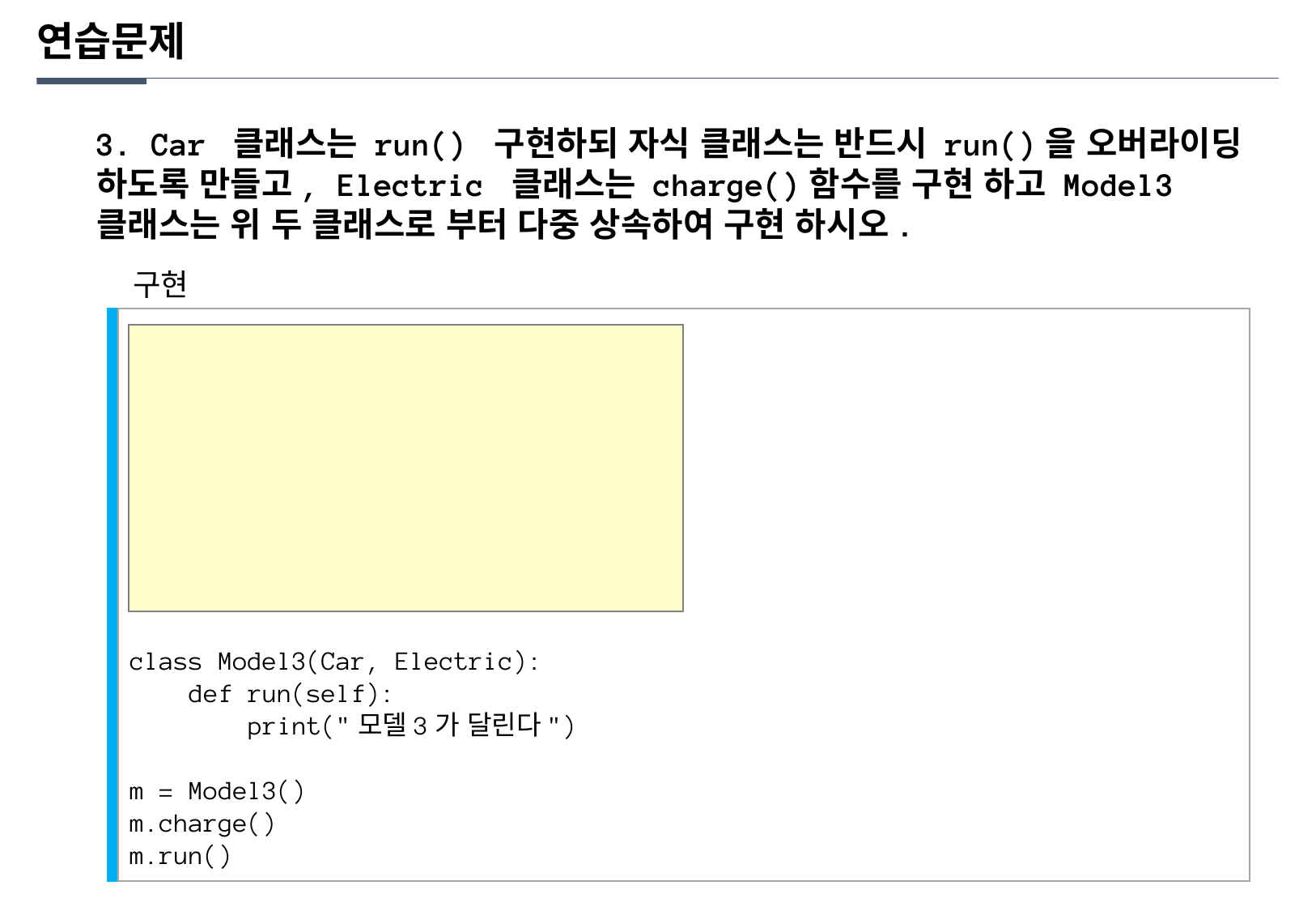

연습문제
3. Car 클래스는 run() 구현하되 자식 클래스는 반드시 run()을 오버라이딩 하도록 만들고, Electric 클래스는 charge()함수를 구현 하고 Model3 클래스는 위 두 클래스로 부터 다중 상속하여 구현 하시오.
구현

from abc import *
class Car(metaclass=ABCMeta):
    @abstractmethod
    def run(self):
        pass

class Electric:
    def charge(self):
        print("충전 한다.");

class Model3(Car, Electric):
    def run(self):
        print("모델3가 달린다")

m = Model3()
m.charge()
m.run()